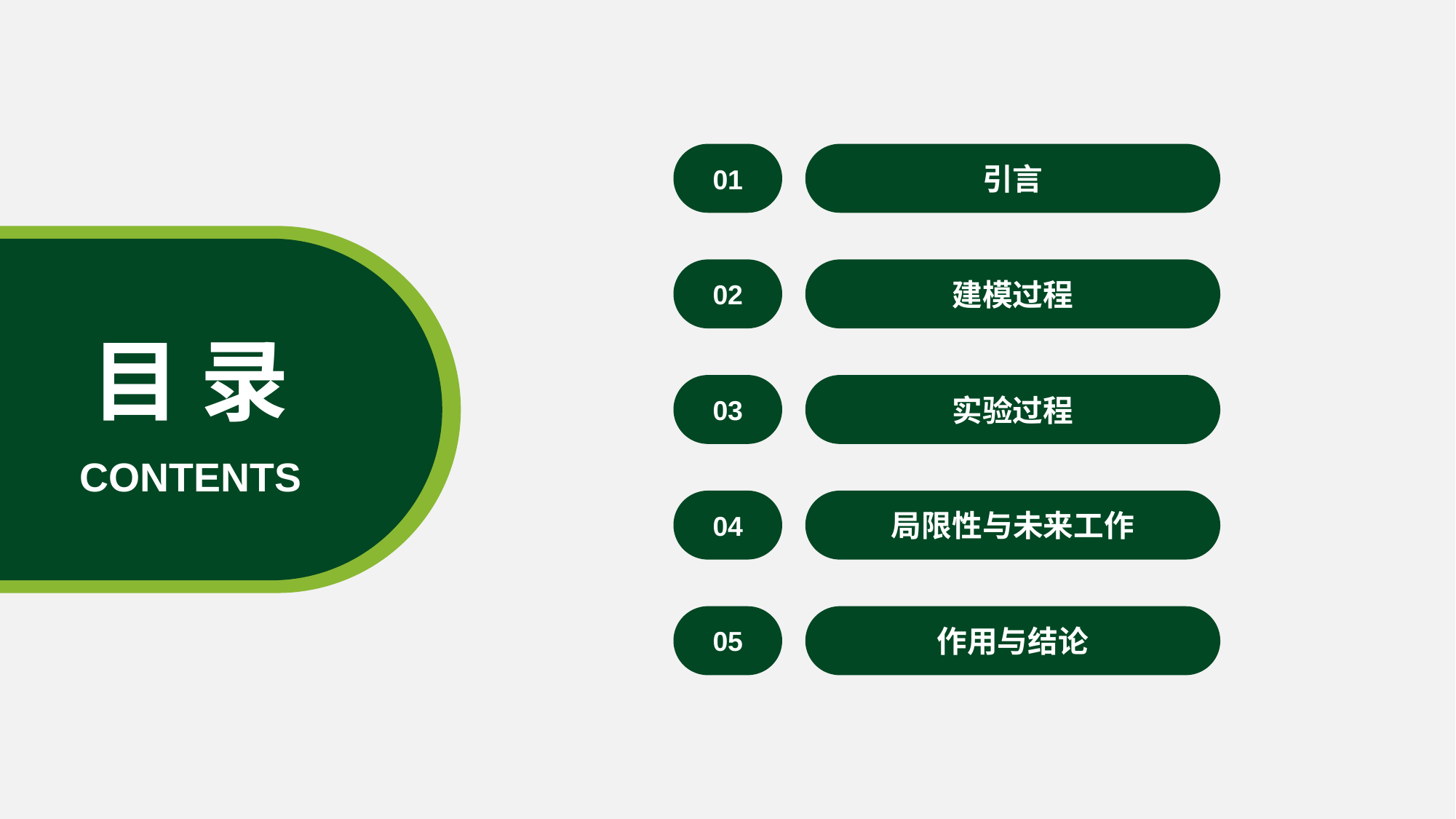

01
引言

02
建模过程
目 录
03
实验过程
CONTENTS
04
局限性与未来工作
05
作用与结论